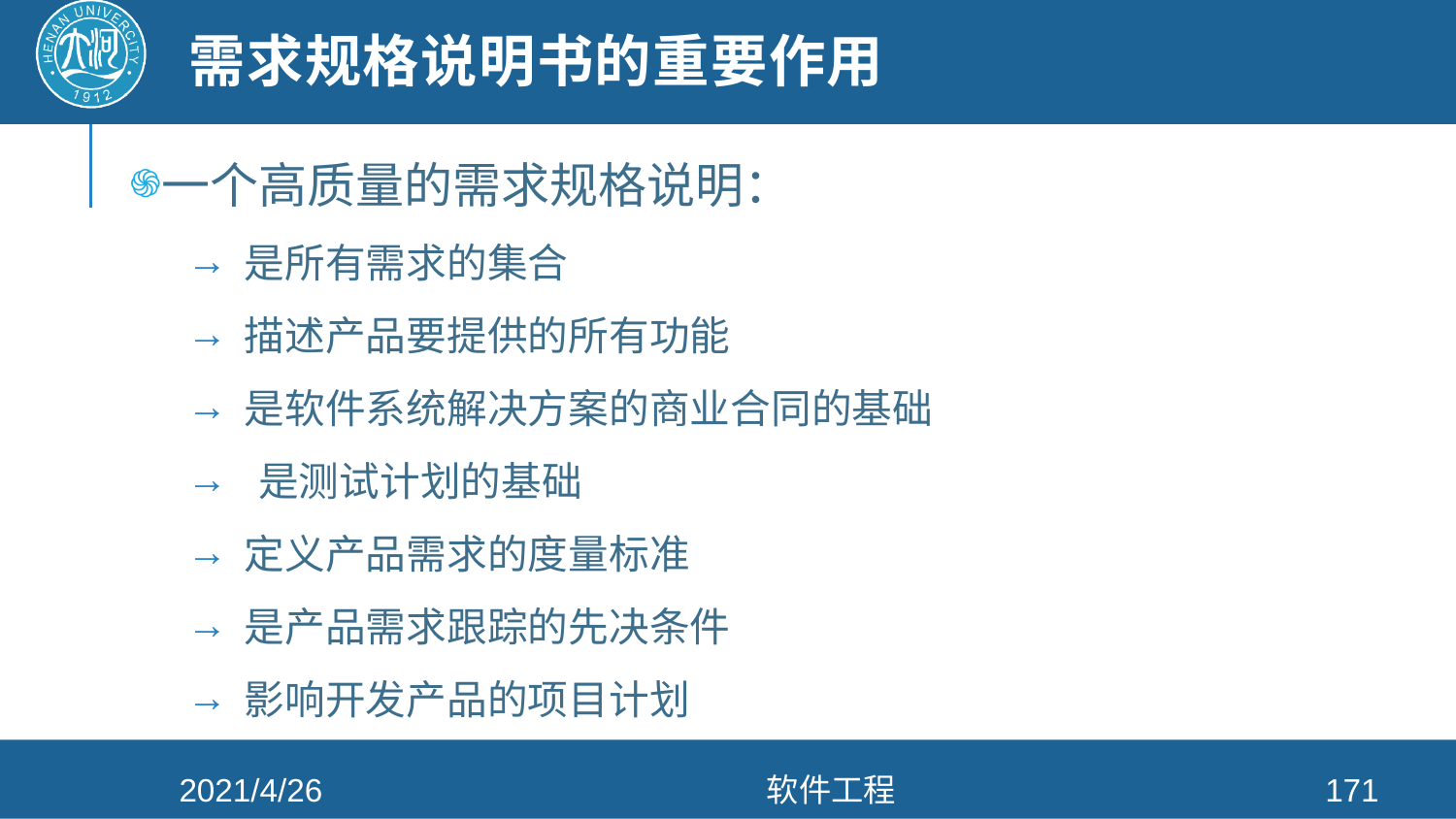

# 需求规格说明书的重要作用
一个高质量的需求规格说明：
是所有需求的集合
描述产品要提供的所有功能
是软件系统解决方案的商业合同的基础
 是测试计划的基础
定义产品需求的度量标准
是产品需求跟踪的先决条件
影响开发产品的项目计划
2021/4/26
软件工程
171